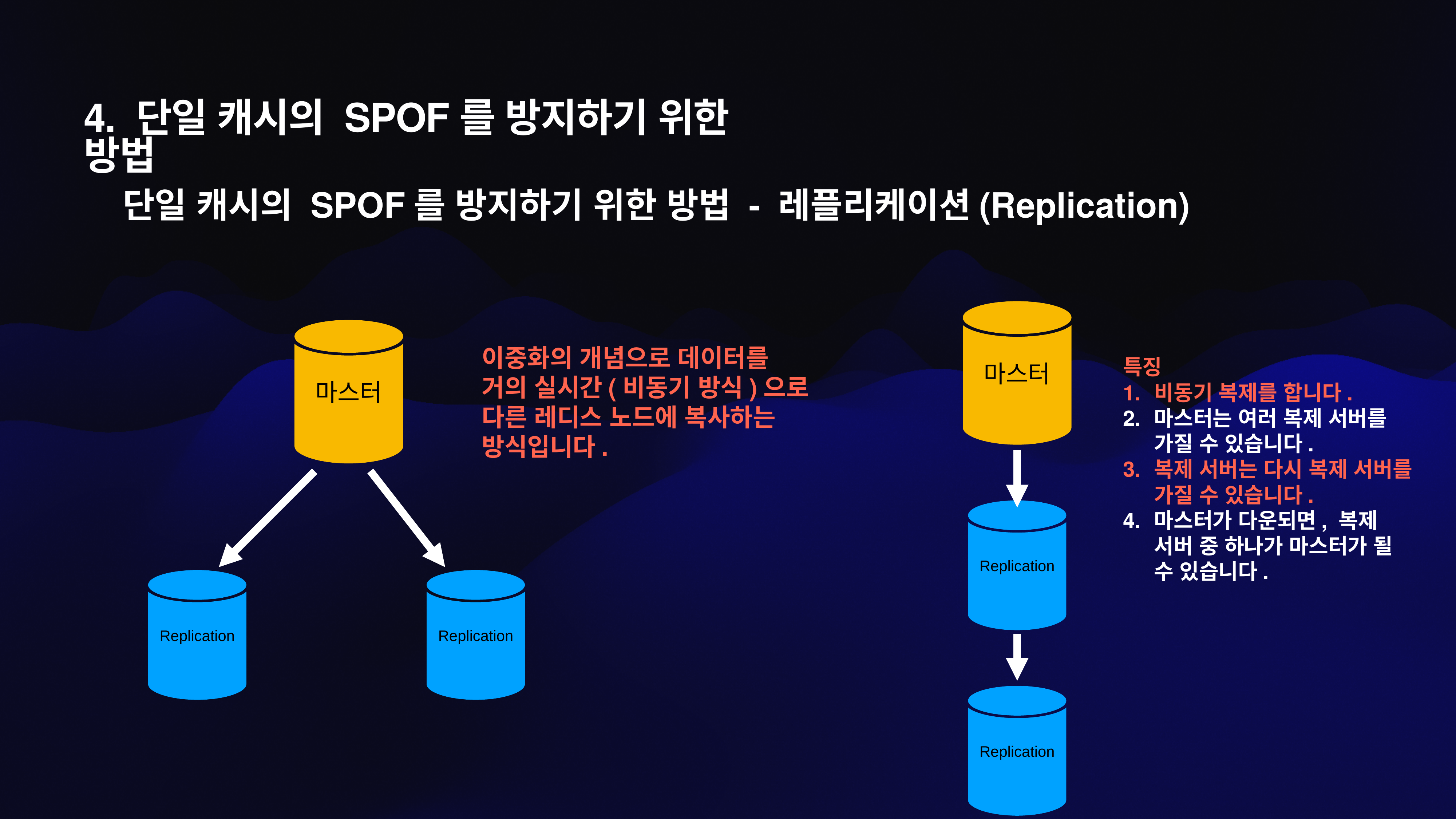

4. 단일 캐시의 SPOF를 방지하기 위한 방법
단일 캐시의 SPOF를 방지하기 위한 방법 - 레플리케이션(Replication)
마스터
마스터
이중화의 개념으로 데이터를
거의 실시간(비동기 방식)으로
다른 레디스 노드에 복사하는 방식입니다.
특징
비동기 복제를 합니다.
마스터는 여러 복제 서버를 가질 수 있습니다.
복제 서버는 다시 복제 서버를 가질 수 있습니다.
마스터가 다운되면, 복제 서버 중 하나가 마스터가 될 수 있습니다.

Replication
Replication
Replication

Replication